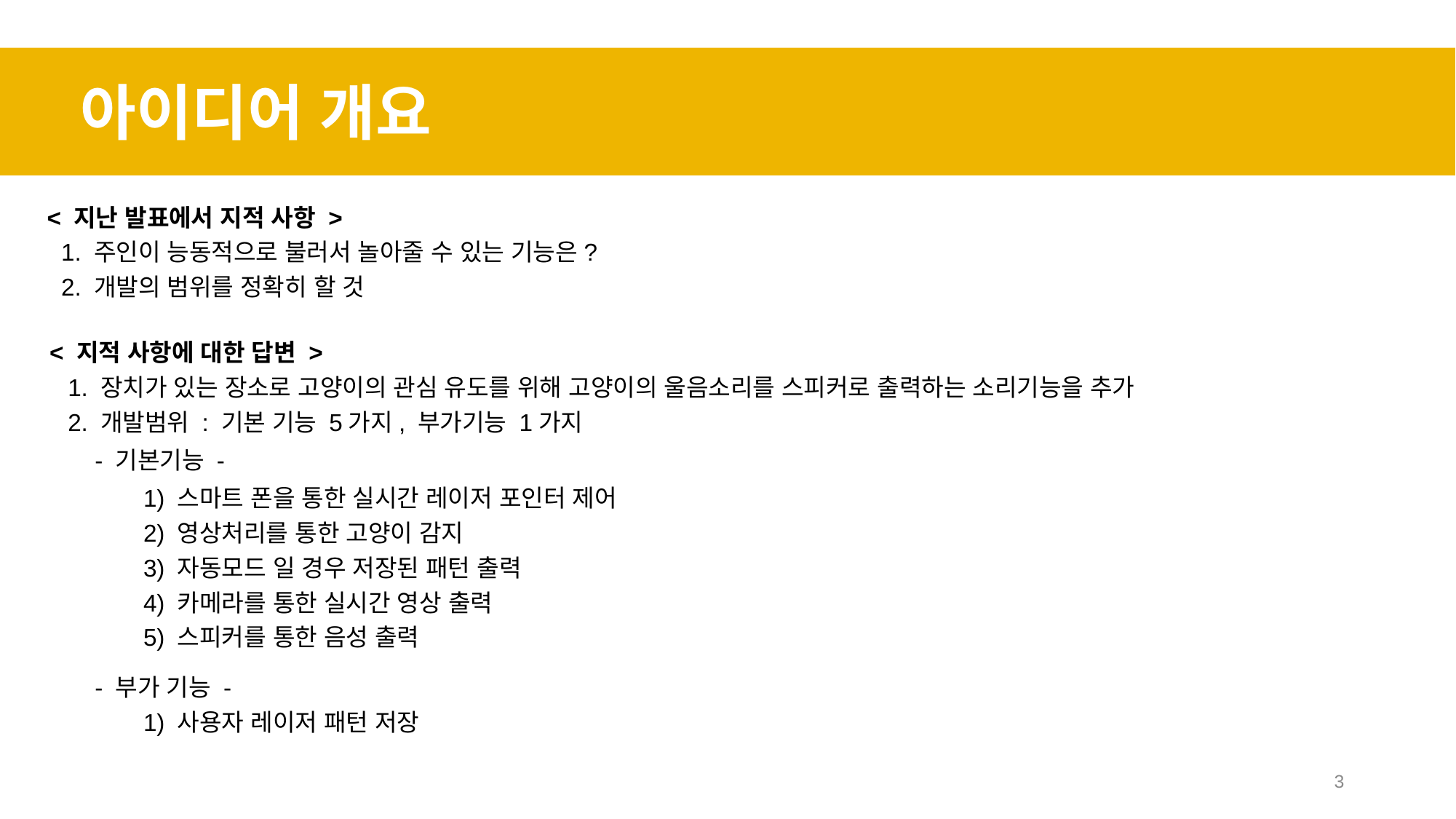

아이디어 개요
  < 지난 발표에서 지적 사항 >
    1. 주인이 능동적으로 불러서 놀아줄 수 있는 기능은?
    2. 개발의 범위를 정확히 할 것

  < 지적 사항에 대한 답변 >
     1. 장치가 있는 장소로 고양이의 관심 유도를 위해 고양이의 울음소리를 스피커로 출력하는 소리기능을 추가
     2. 개발범위 : 기본 기능 5가지, 부가기능 1가지
         - 기본기능 -
	1) 스마트 폰을 통한 실시간 레이저 포인터 제어
	2) 영상처리를 통한 고양이 감지
	3) 자동모드 일 경우 저장된 패턴 출력
	4) 카메라를 통한 실시간 영상 출력
	5) 스피커를 통한 음성 출력

         - 부가 기능 -
	1) 사용자 레이저 패턴 저장

3